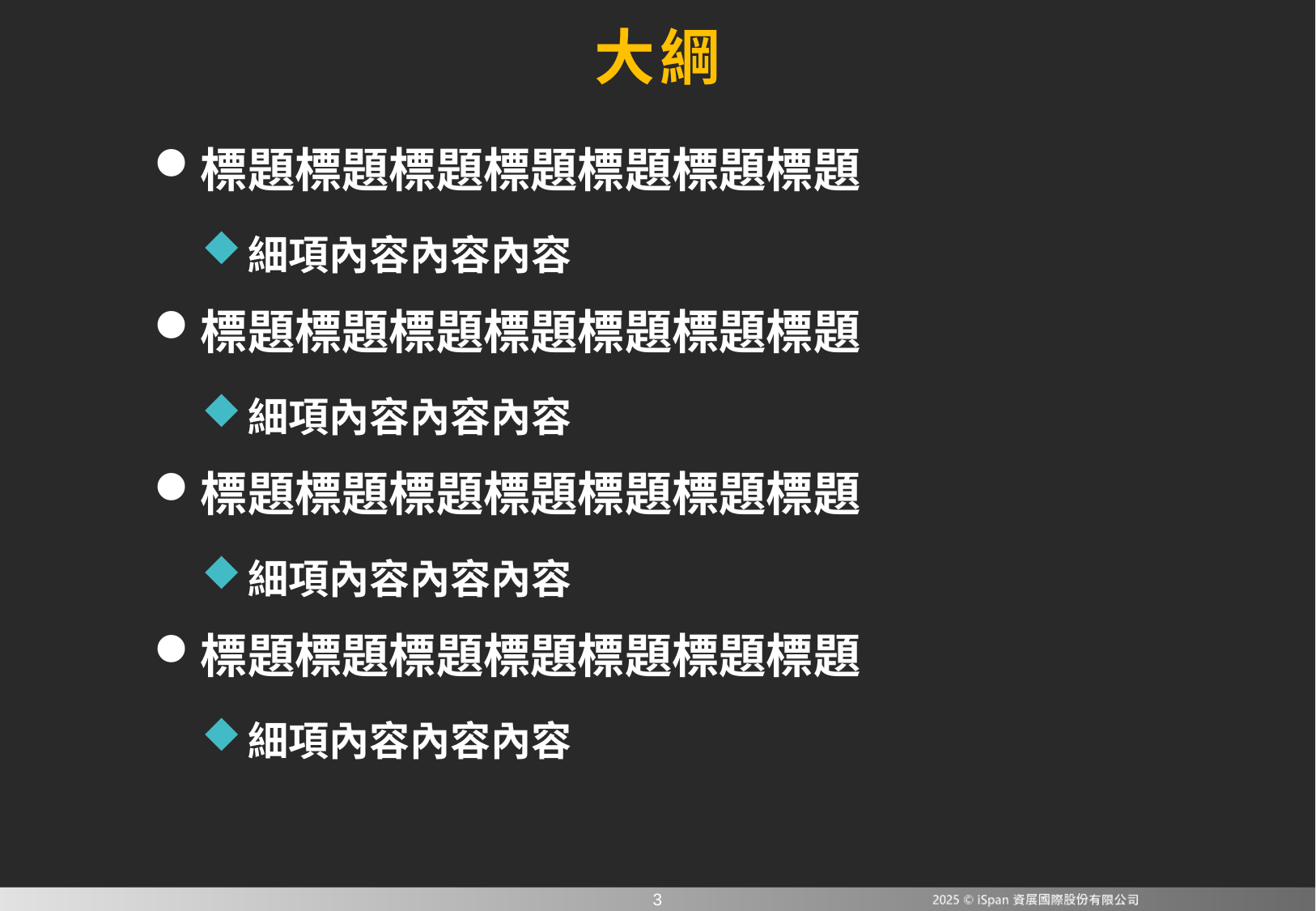

大綱
標題標題標題標題標題標題標題
細項內容內容內容
標題標題標題標題標題標題標題
細項內容內容內容
標題標題標題標題標題標題標題
細項內容內容內容
標題標題標題標題標題標題標題
細項內容內容內容